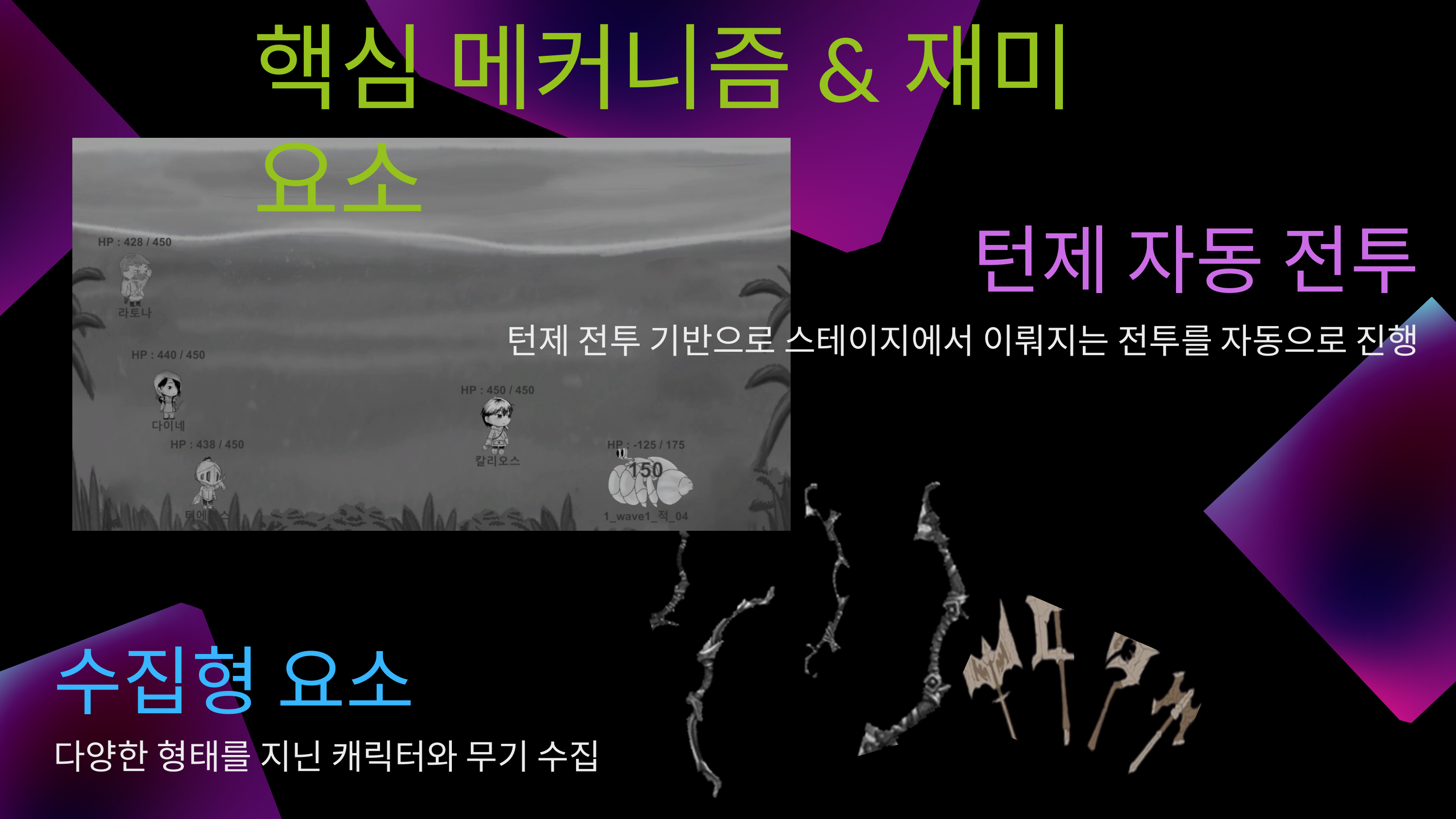

핵심 메커니즘&재미 요소

턴제 자동 전투
  턴제 전투 기반으로 스테이지에서 이뤄지는 전투를 자동으로 진행

수집형 요소

다양한 형태를 지닌 캐릭터와 무기 수집